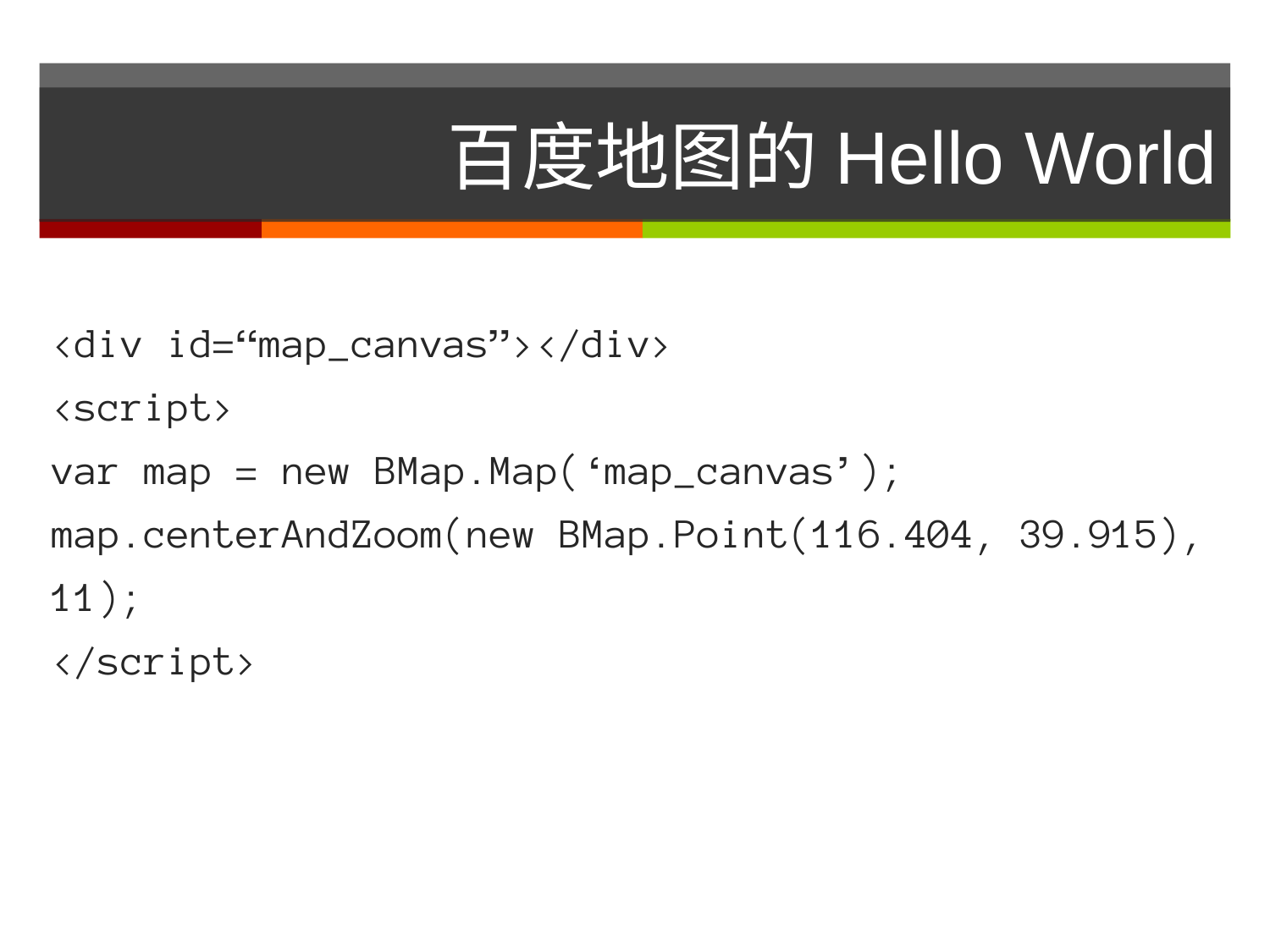

百度地图的Hello World
<div id=“map_canvas”></div>
<script>
var map = new BMap.Map(‘map_canvas’);
map.centerAndZoom(new BMap.Point(116.404, 39.915), 11);
</script>